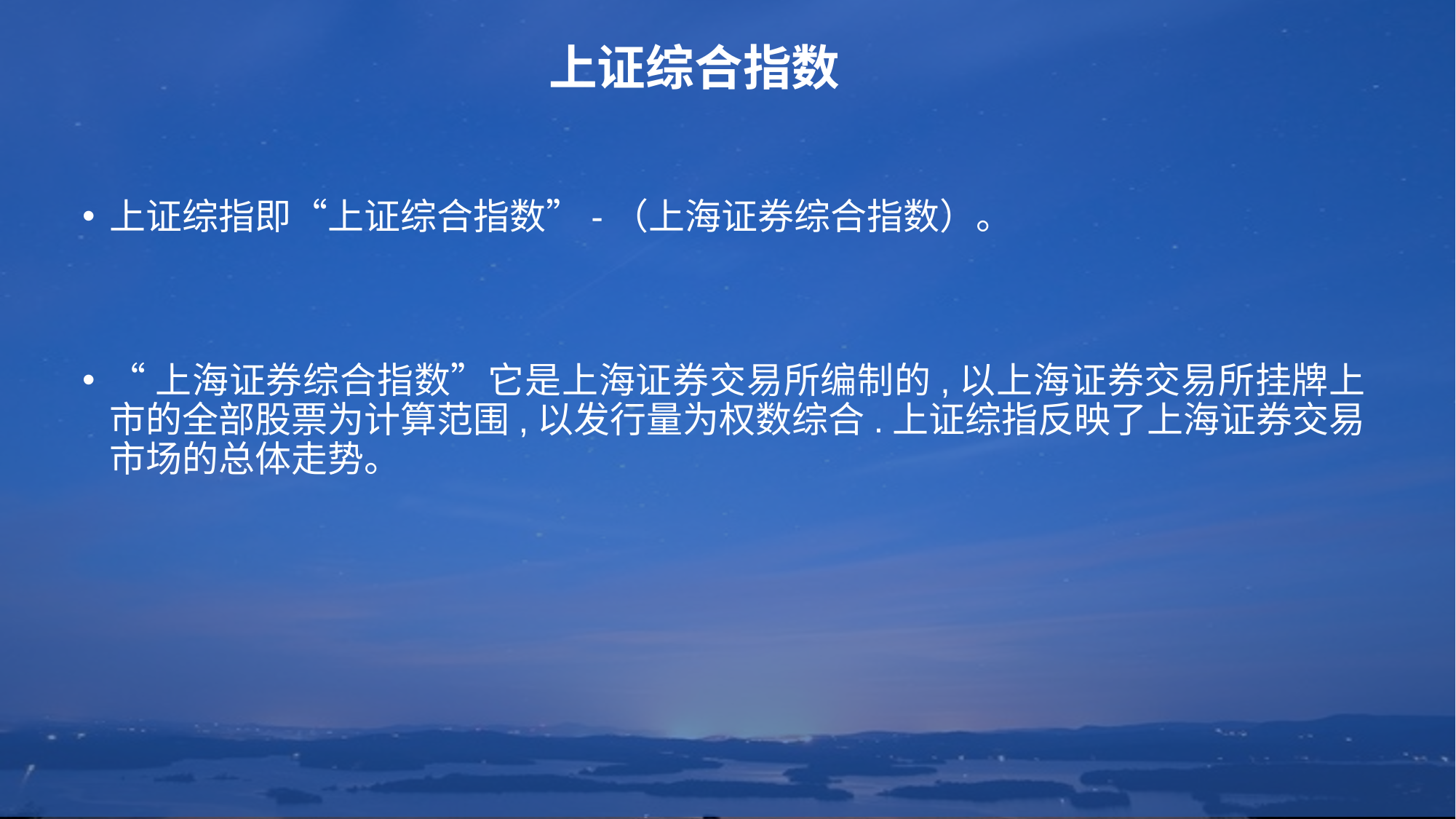

# 上证综合指数

上证综指即“上证综合指数”-（上海证券综合指数）。

“上海证券综合指数”它是上海证券交易所编制的,以上海证券交易所挂牌上市的全部股票为计算范围,以发行量为权数综合.上证综指反映了上海证券交易市场的总体走势。